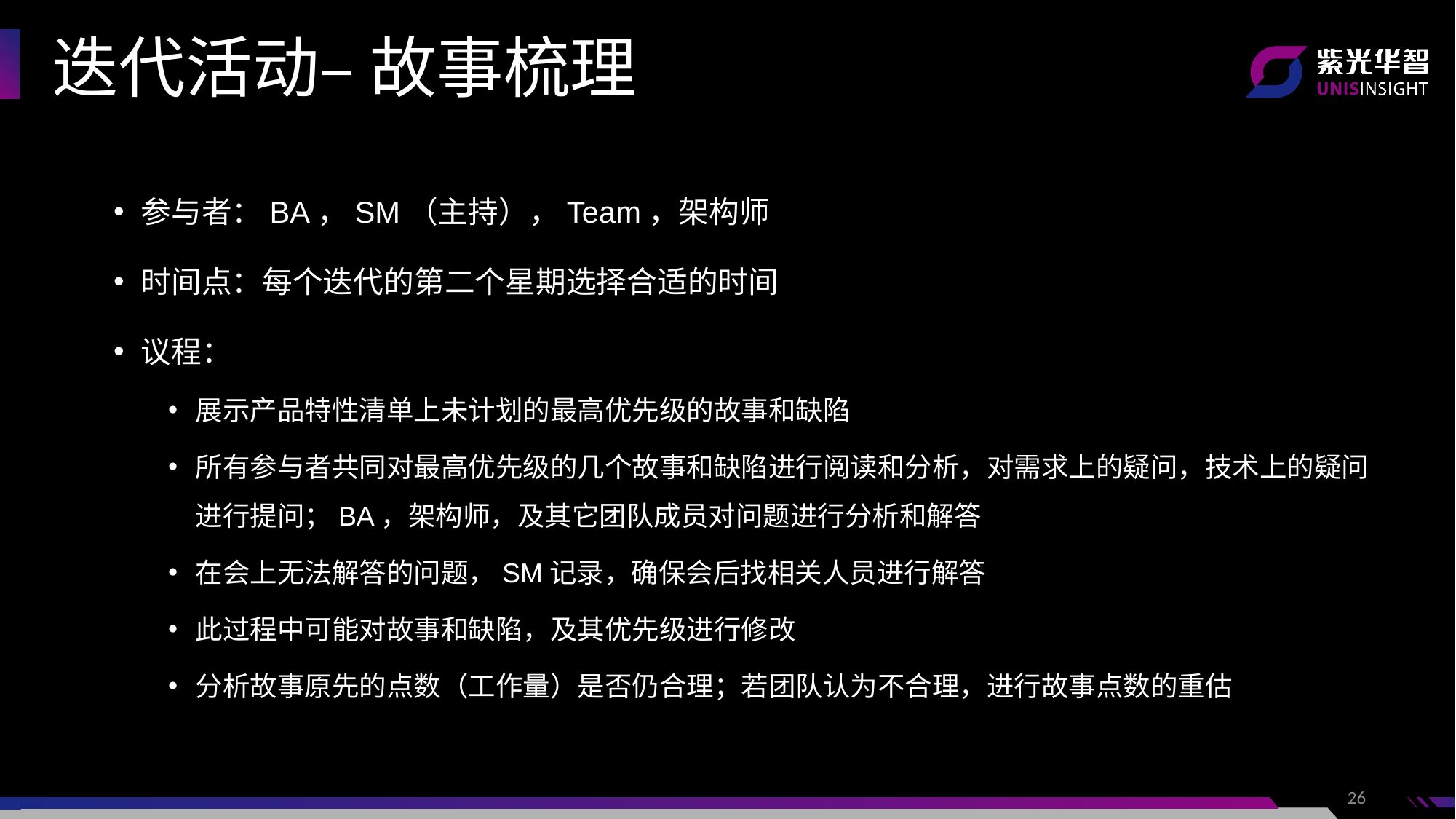

迭代活动– 故事梳理
参与者：BA，SM（主持），Team，架构师
时间点：每个迭代的第二个星期选择合适的时间
议程：
展示产品特性清单上未计划的最高优先级的故事和缺陷
所有参与者共同对最高优先级的几个故事和缺陷进行阅读和分析，对需求上的疑问，技术上的疑问进行提问；BA，架构师，及其它团队成员对问题进行分析和解答
在会上无法解答的问题，SM记录，确保会后找相关人员进行解答
此过程中可能对故事和缺陷，及其优先级进行修改
分析故事原先的点数（工作量）是否仍合理；若团队认为不合理，进行故事点数的重估